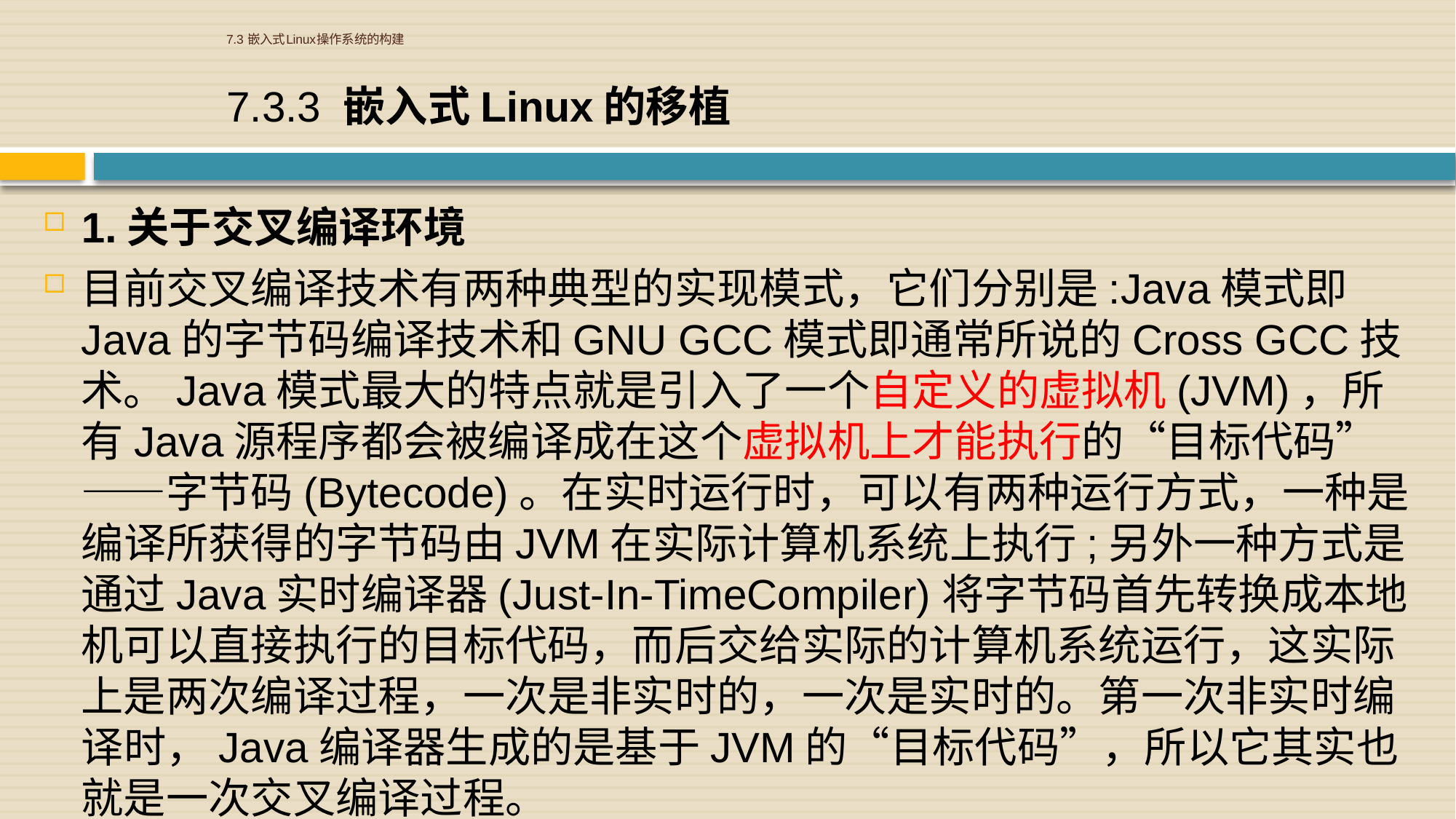

# 7.3 嵌入式Linux操作系统的构建
7.3.3 嵌入式Linux的移植
1.关于交叉编译环境
目前交叉编译技术有两种典型的实现模式，它们分别是:Java模式即Java的字节码编译技术和GNU GCC模式即通常所说的Cross GCC技术。Java模式最大的特点就是引入了一个自定义的虚拟机(JVM)，所有Java源程序都会被编译成在这个虚拟机上才能执行的“目标代码”——字节码(Bytecode)。在实时运行时，可以有两种运行方式，一种是编译所获得的字节码由JVM在实际计算机系统上执行;另外一种方式是通过Java实时编译器(Just-In-TimeCompiler)将字节码首先转换成本地机可以直接执行的目标代码，而后交给实际的计算机系统运行，这实际上是两次编译过程，一次是非实时的，一次是实时的。第一次非实时编译时，Java编译器生成的是基于JVM的“目标代码”，所以它其实也就是一次交叉编译过程。